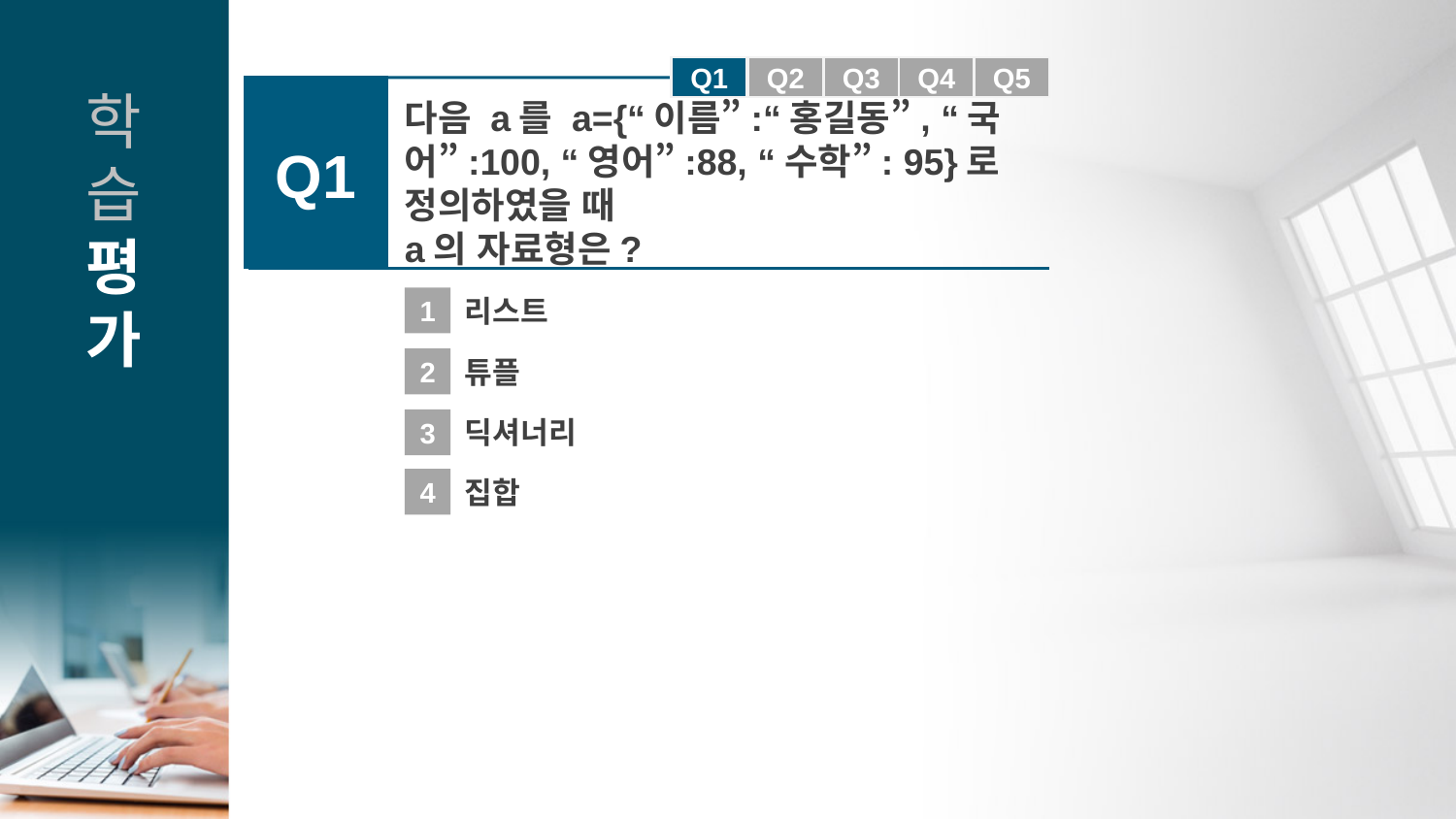

Q1
Q1
Q2
Q3
Q4
Q5
Q1
다음 a를 a={“이름”:“홍길동”, “국어”:100, “영어”:88, “수학”: 95}로 정의하였을 때
a의 자료형은?
1
리스트
2
튜플
딕셔너리
3
4
집합